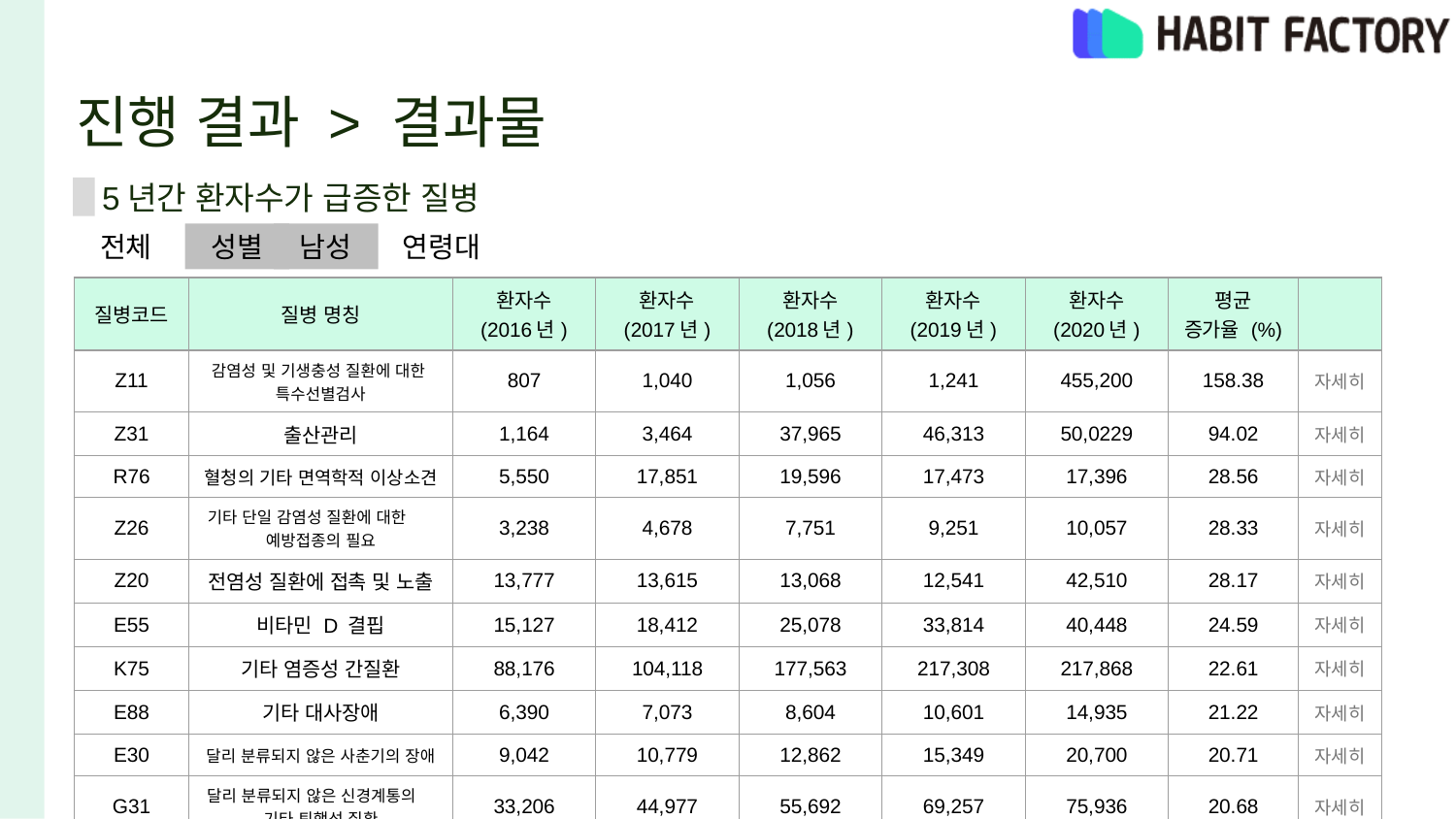

# 진행 결과 > 결과물
(    1)

5년간 환자수가 급증한 질병

전체
연령대
성별
남성
| 질병코드 | 질병 명칭 | 환자수 (2016년) | 환자수 (2017년) | 환자수 (2018년) | 환자수 (2019년) | 환자수 (2020년) | 평균 증가율 (%) |  |
| --- | --- | --- | --- | --- | --- | --- | --- | --- |
| Z11 | 감염성 및 기생충성 질환에 대한 특수선별검사 | 807 | 1,040 | 1,056 | 1,241 | 455,200 | 158.38 | 자세히 |
| Z31 | 출산관리 | 1,164 | 3,464 | 37,965 | 46,313 | 50,0229 | 94.02 | 자세히 |
| R76 | 혈청의 기타 면역학적 이상소견 | 5,550 | 17,851 | 19,596 | 17,473 | 17,396 | 28.56 | 자세히 |
| Z26 | 기타 단일 감염성 질환에 대한 예방접종의 필요 | 3,238 | 4,678 | 7,751 | 9,251 | 10,057 | 28.33 | 자세히 |
| Z20 | 전염성 질환에 접촉 및 노출 | 13,777 | 13,615 | 13,068 | 12,541 | 42,510 | 28.17 | 자세히 |
| E55 | 비타민 D 결핍 | 15,127 | 18,412 | 25,078 | 33,814 | 40,448 | 24.59 | 자세히 |
| K75 | 기타 염증성 간질환 | 88,176 | 104,118 | 177,563 | 217,308 | 217,868 | 22.61 | 자세히 |
| E88 | 기타 대사장애 | 6,390 | 7,073 | 8,604 | 10,601 | 14,935 | 21.22 | 자세히 |
| E30 | 달리 분류되지 않은 사춘기의 장애 | 9,042 | 10,779 | 12,862 | 15,349 | 20,700 | 20.71 | 자세히 |
| G31 | 달리 분류되지 않은 신경계통의 기타 퇴행성 질환 | 33,206 | 44,977 | 55,692 | 69,257 | 75,936 | 20.68 | 자세히 |